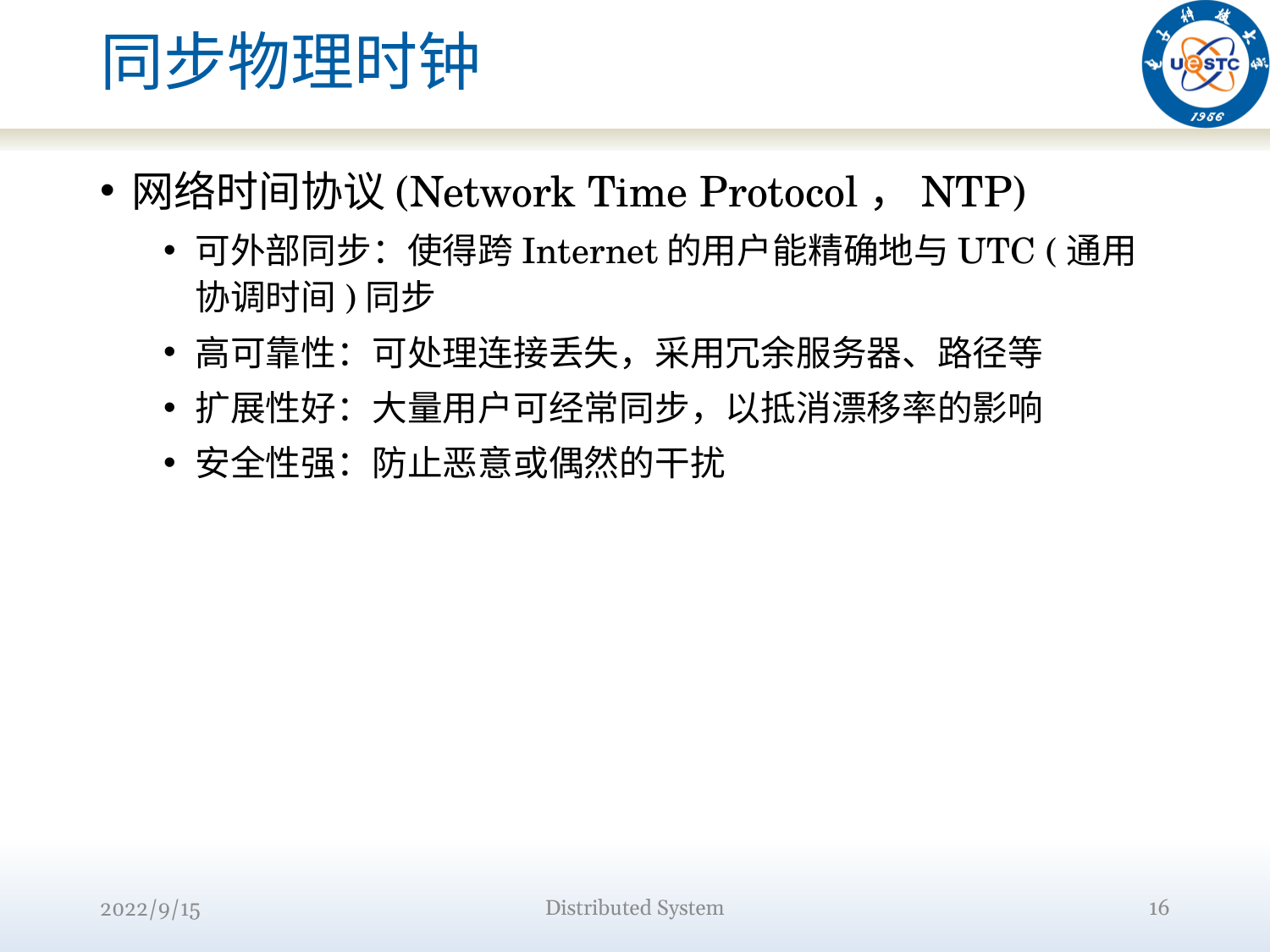

# 同步物理时钟
网络时间协议(Network Time Protocol，NTP)
可外部同步：使得跨Internet的用户能精确地与UTC (通用协调时间)同步
高可靠性：可处理连接丢失，采用冗余服务器、路径等
扩展性好：大量用户可经常同步，以抵消漂移率的影响
安全性强：防止恶意或偶然的干扰
2022/9/15
Distributed System
16